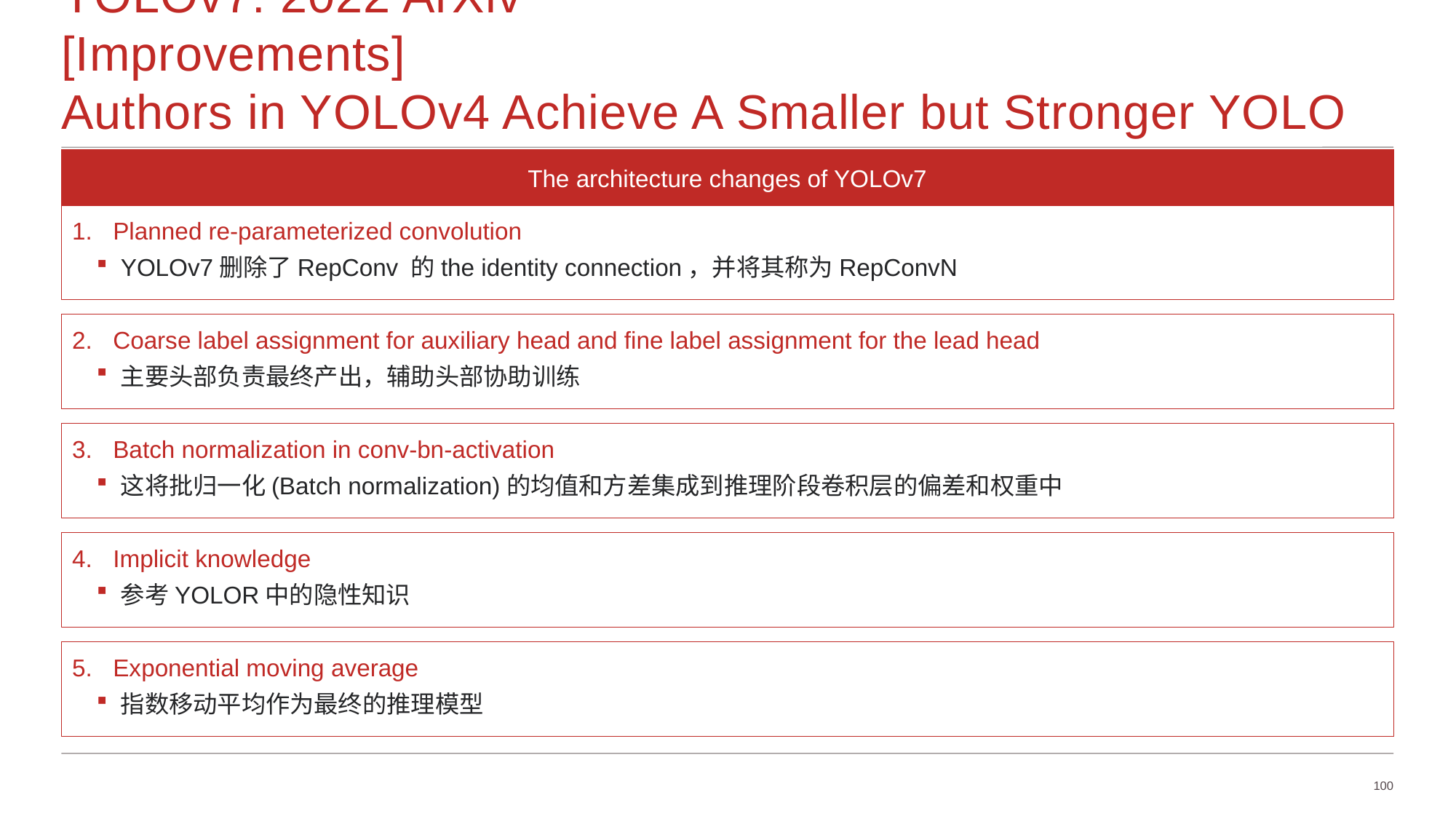

# YOLOv7: 2022 ArXiv						[Improvements] Authors in YOLOv4 Achieve A Smaller but Stronger YOLO
The architecture changes of YOLOv7
Planned re-parameterized convolution
YOLOv7删除了RepConv 的the identity connection，并将其称为RepConvN
Coarse label assignment for auxiliary head and fine label assignment for the lead head
主要头部负责最终产出，辅助头部协助训练
Batch normalization in conv-bn-activation
这将批归一化(Batch normalization)的均值和方差集成到推理阶段卷积层的偏差和权重中
Implicit knowledge
参考YOLOR中的隐性知识
Exponential moving average
指数移动平均作为最终的推理模型